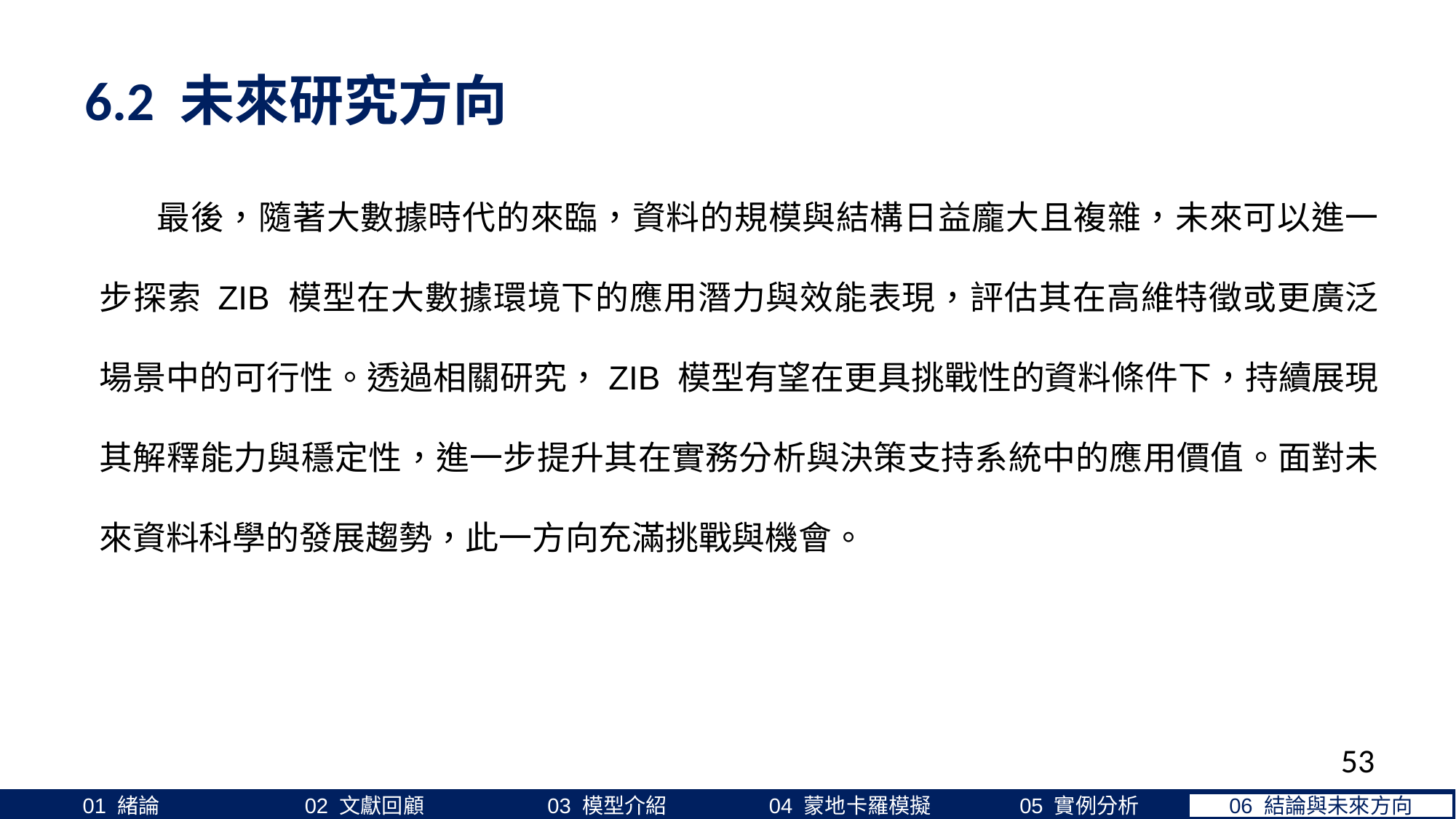

6.2 未來研究方向

      最後，隨著大數據時代的來臨，資料的規模與結構日益龐大且複雜，未來可以進一步探索 ZIB 模型在大數據環境下的應用潛力與效能表現，評估其在高維特徵或更廣泛場景中的可行性。透過相關研究，ZIB 模型有望在更具挑戰性的資料條件下，持續展現其解釋能力與穩定性，進一步提升其在實務分析與決策支持系統中的應用價值。面對未來資料科學的發展趨勢，此一方向充滿挑戰與機會。